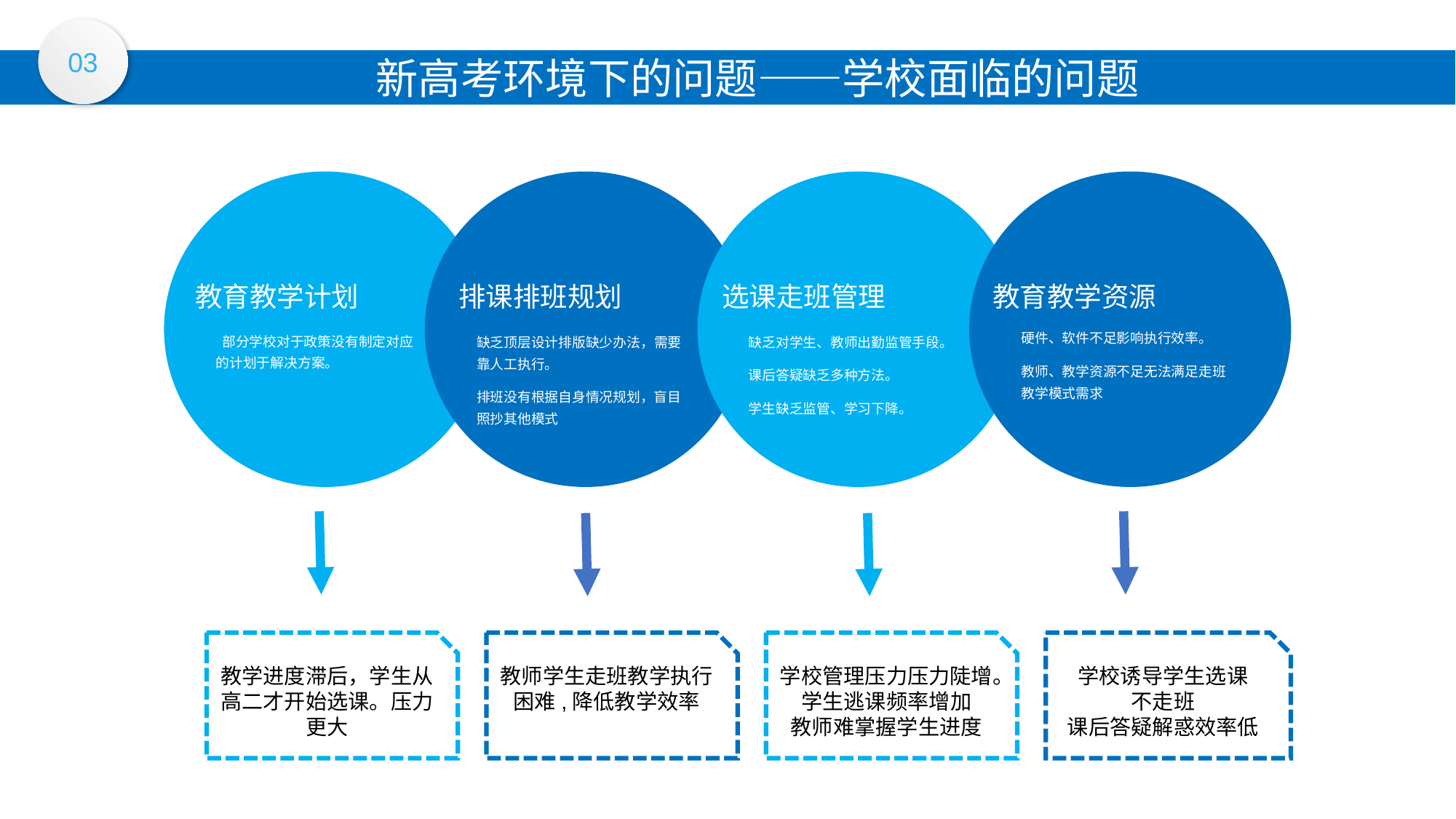

03
新高考环境下的问题——学校面临的问题

教育教学计划
 部分学校对于政策没有制定对应的计划于解决方案。

排课排班规划
缺乏顶层设计排版缺少办法，需要靠人工执行。
排班没有根据自身情况规划，盲目照抄其他模式

选课走班管理
缺乏对学生、教师出勤监管手段。
课后答疑缺乏多种方法。
学生缺乏监管、学习下降。

教育教学资源
硬件、软件不足影响执行效率。
教师、教学资源不足无法满足走班教学模式需求
教学进度滞后，学生从高二才开始选课。压力更大
教师学生走班教学执行困难,降低教学效率

学校管理压力压力陡增。
学生逃课频率增加
教师难掌握学生进度
学校诱导学生选课
不走班
课后答疑解惑效率低